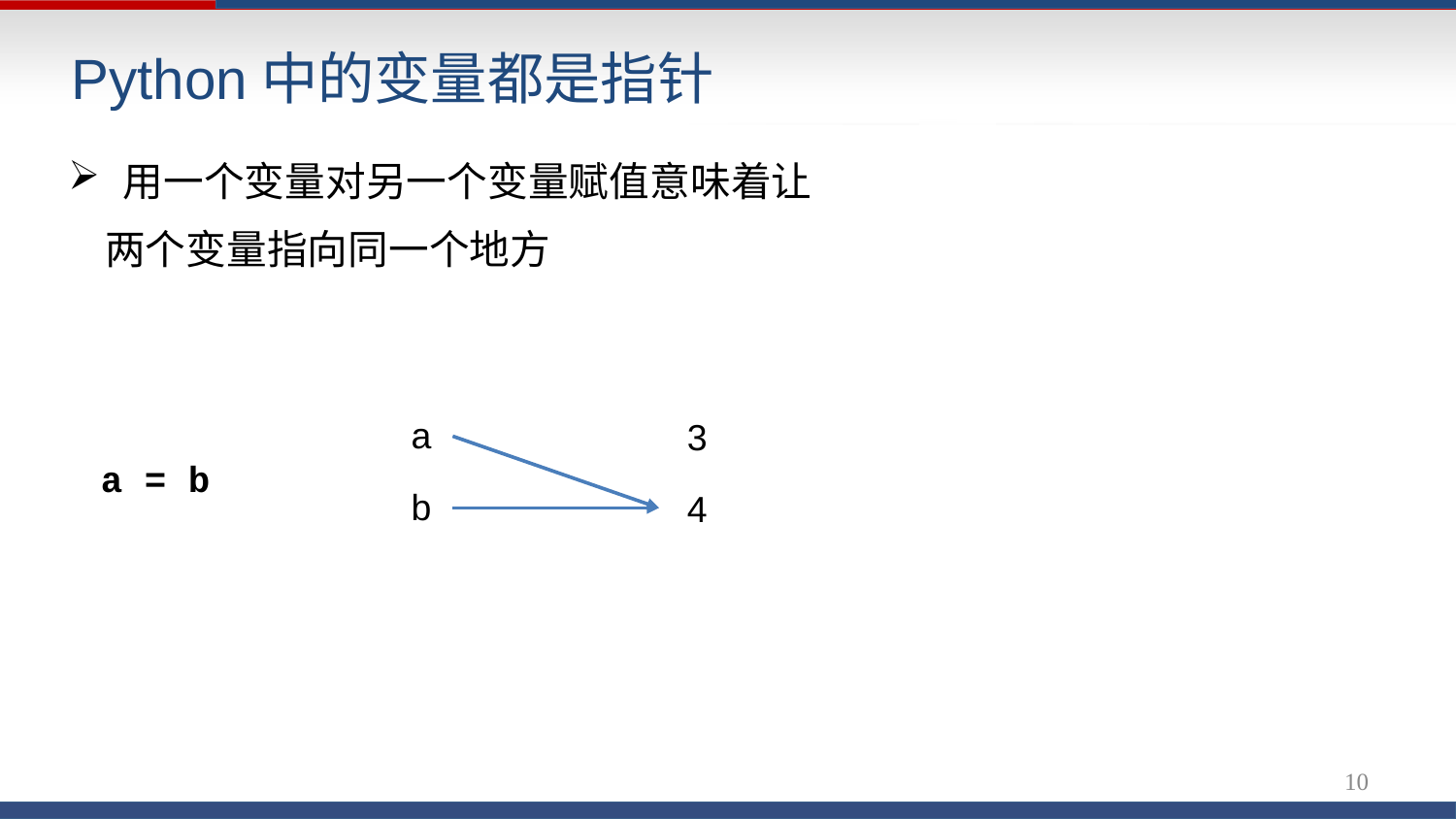

# Python中的变量都是指针
用一个变量对另一个变量赋值意味着让
   两个变量指向同一个地方

a
3
a = b
b
4
10